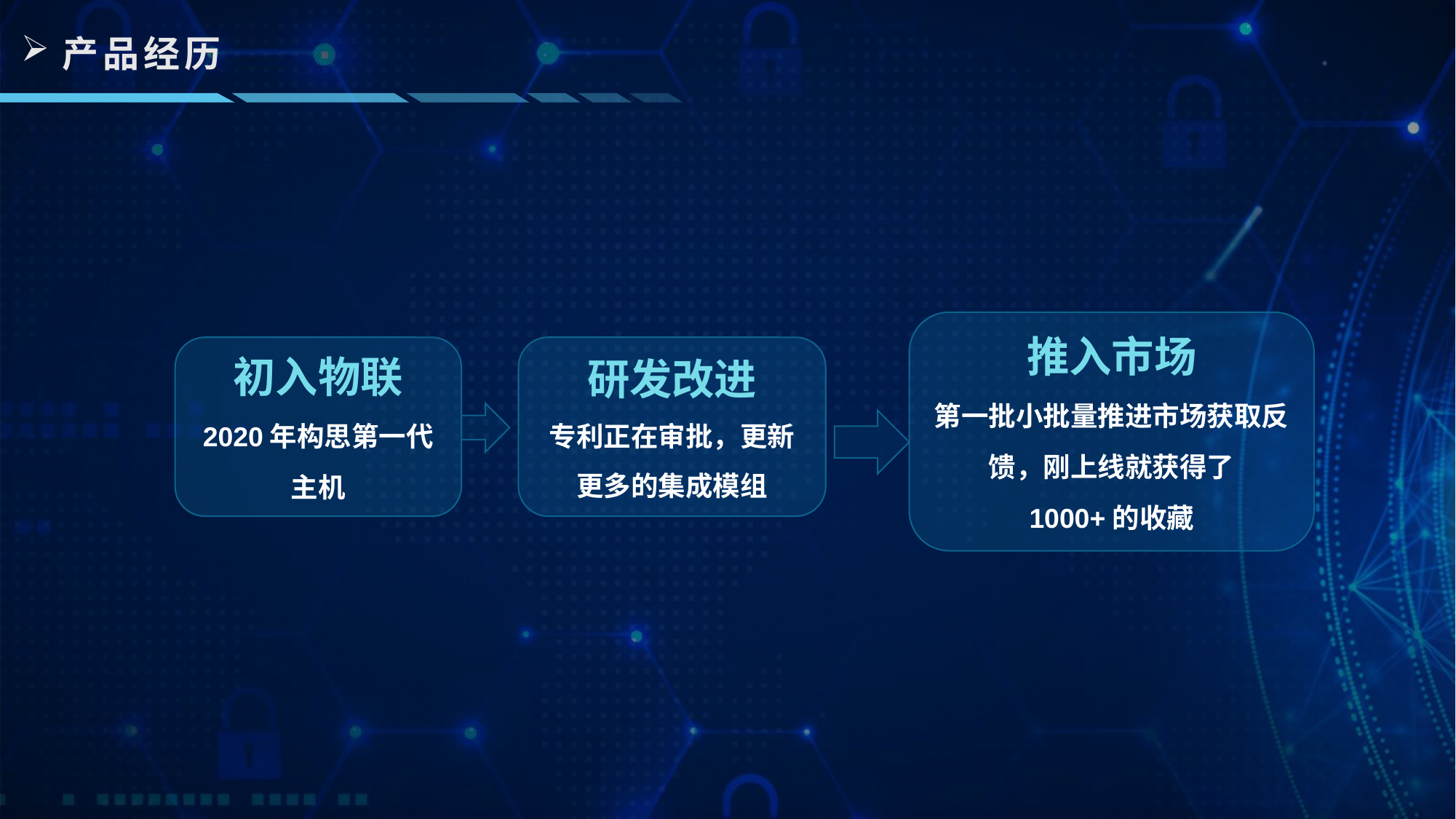

产品经历

推入市场
第一批小批量推进市场获取反馈，刚上线就获得了 1000+的收藏
初入物联
2020年构思第一代主机
研发改进
专利正在审批，更新更多的集成模组